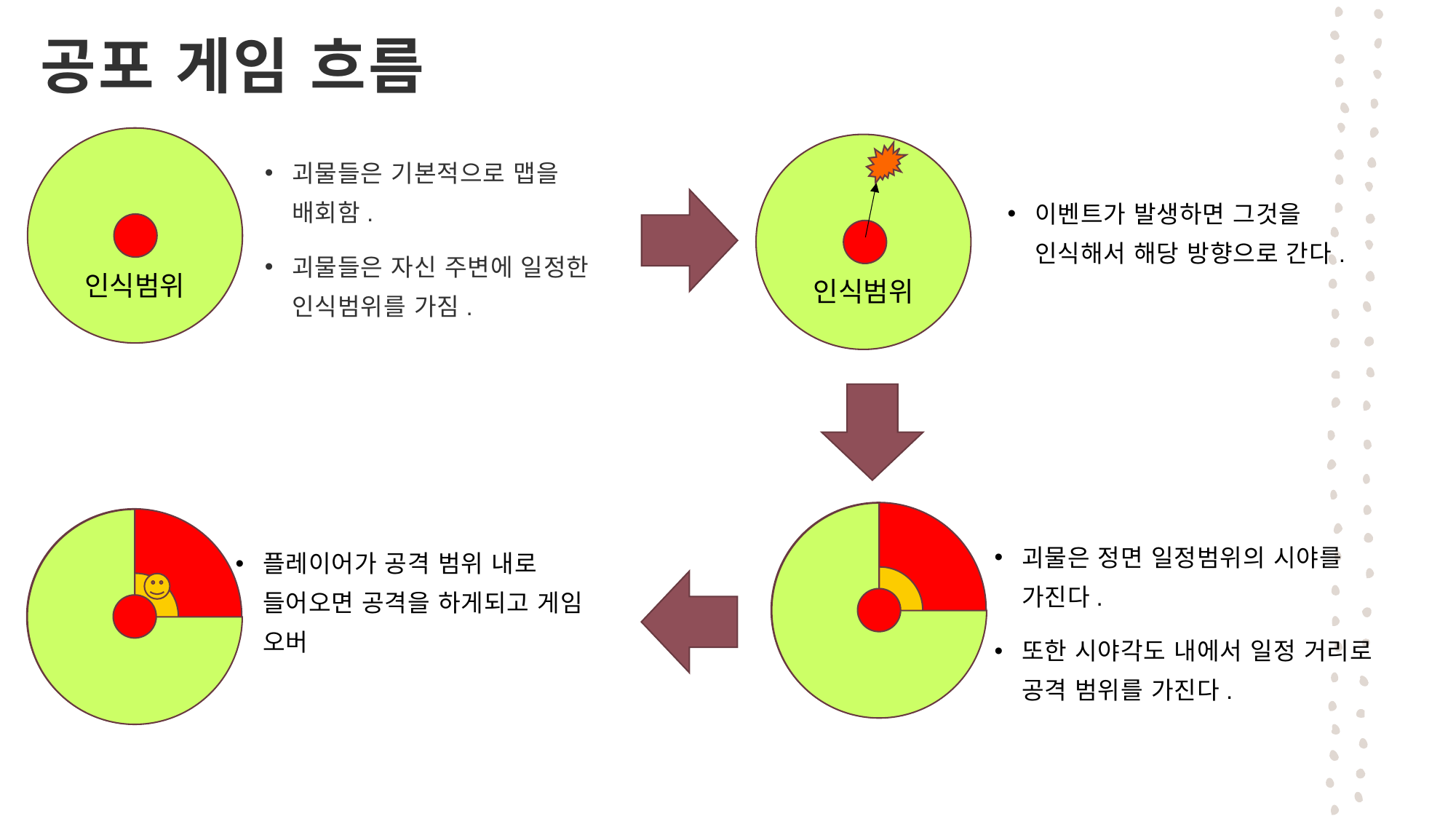

# 공포 게임 흐름

인식범위

인식범위
괴물들은 기본적으로 맵을 배회함.
괴물들은 자신 주변에 일정한 인식범위를 가짐.

이벤트가 발생하면 그것을 인식해서 해당 방향으로 간다.

인식범위

인식범위

괴물은 정면 일정범위의 시야를 가진다.
또한 시야각도 내에서 일정 거리로 공격 범위를 가진다.

플레이어가 공격 범위 내로 들어오면 공격을 하게되고 게임 오버